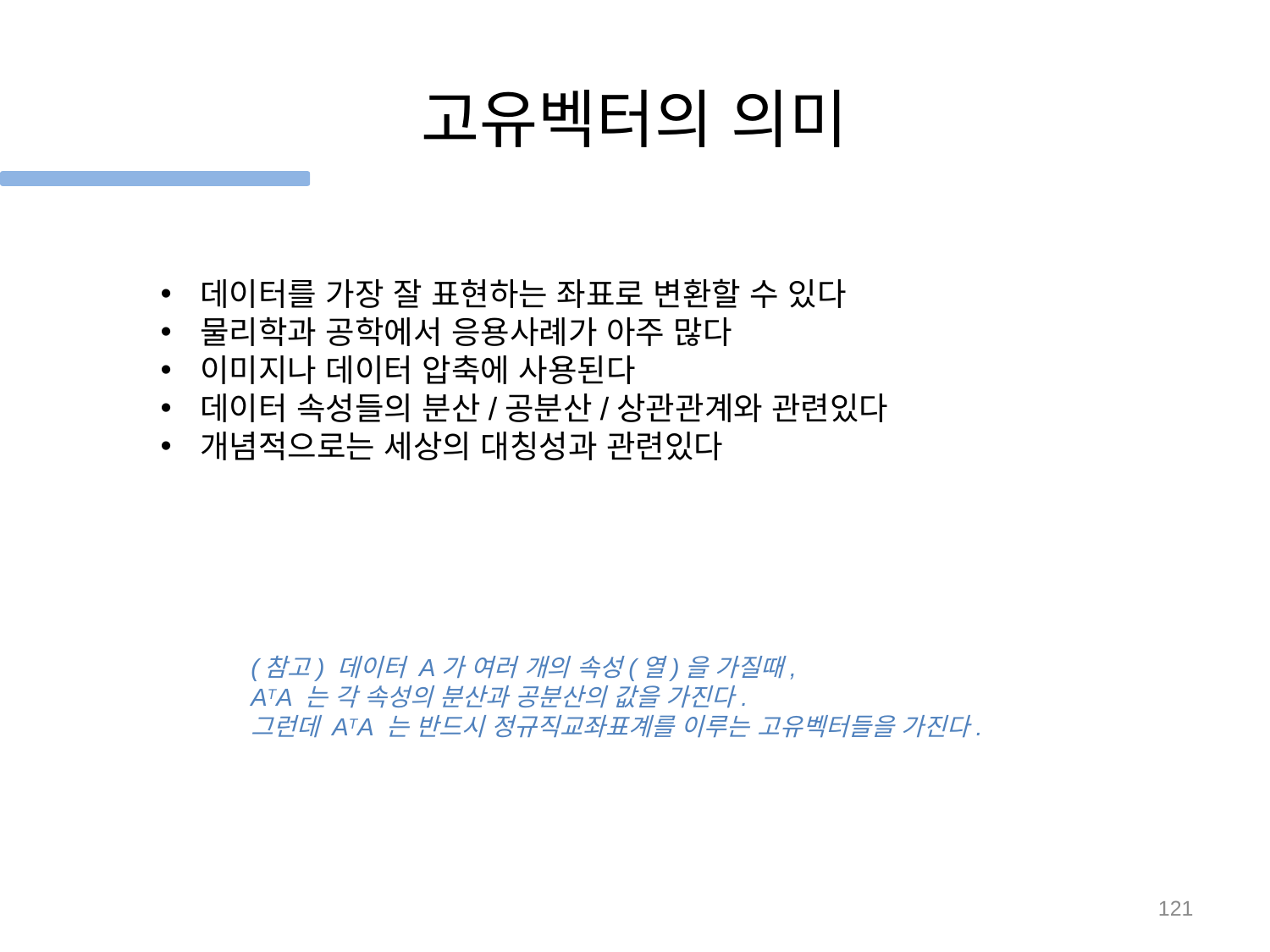

# 고유벡터의 의미

데이터를 가장 잘 표현하는 좌표로 변환할 수 있다
물리학과 공학에서 응용사례가 아주 많다
이미지나 데이터 압축에 사용된다
데이터 속성들의 분산/공분산/상관관계와 관련있다
개념적으로는 세상의 대칭성과 관련있다
(참고) 데이터 A가 여러 개의 속성(열)을 가질때,
ATA 는 각 속성의 분산과 공분산의 값을 가진다.
그런데 ATA 는 반드시 정규직교좌표계를 이루는 고유벡터들을 가진다.
121